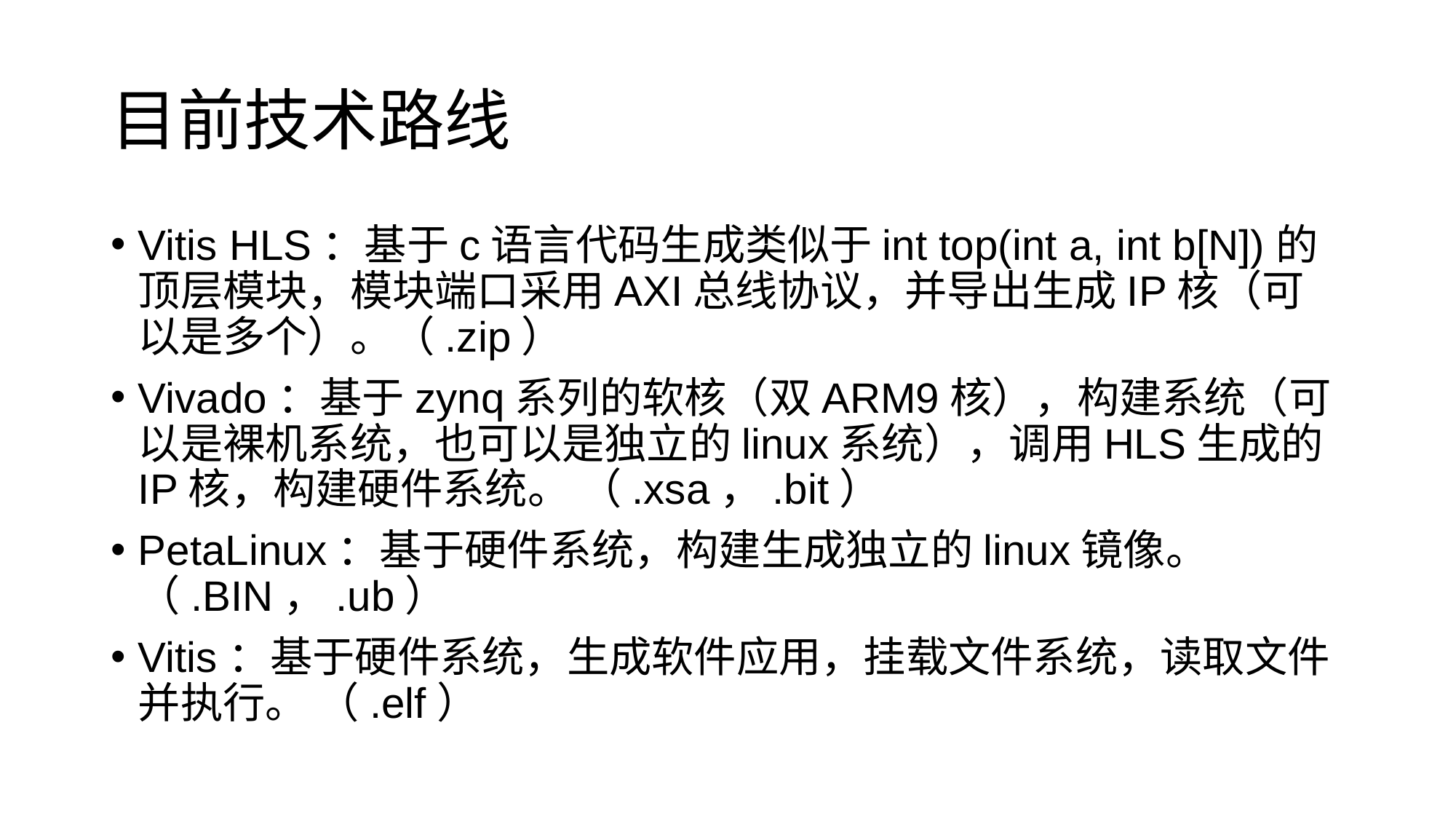

# 目前技术路线
Vitis HLS：基于c语言代码生成类似于int top(int a, int b[N])的顶层模块，模块端口采用AXI总线协议，并导出生成IP核（可以是多个）。（.zip）
Vivado：基于zynq系列的软核（双ARM9核），构建系统（可以是裸机系统，也可以是独立的linux系统），调用HLS生成的IP核，构建硬件系统。 （.xsa，.bit）
PetaLinux：基于硬件系统，构建生成独立的linux镜像。（.BIN，.ub）
Vitis：基于硬件系统，生成软件应用，挂载文件系统，读取文件并执行。 （.elf）